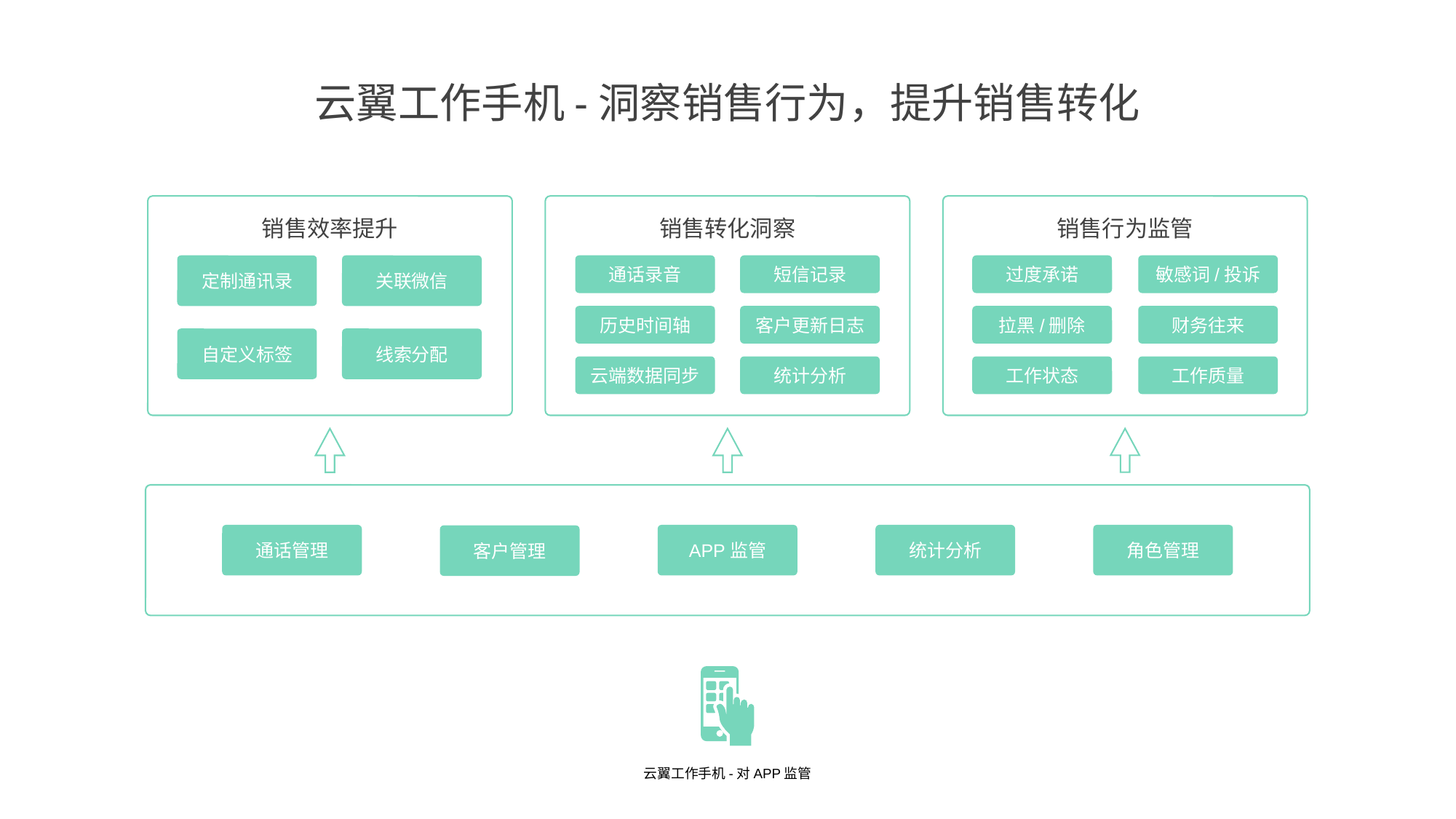

云翼工作手机-洞察销售行为，提升销售转化

销售效率提升
销售转化洞察
销售行为监管

通话录音
短信记录
过度承诺
敏感词/投诉
定制通讯录
关联微信

历史时间轴
客户更新日志
拉黑/删除
财务往来

自定义标签
线索分配

云端数据同步
统计分析
工作状态
工作质量

通话管理
APP监管
统计分析
角色管理
客户管理

云翼工作手机-对APP监管